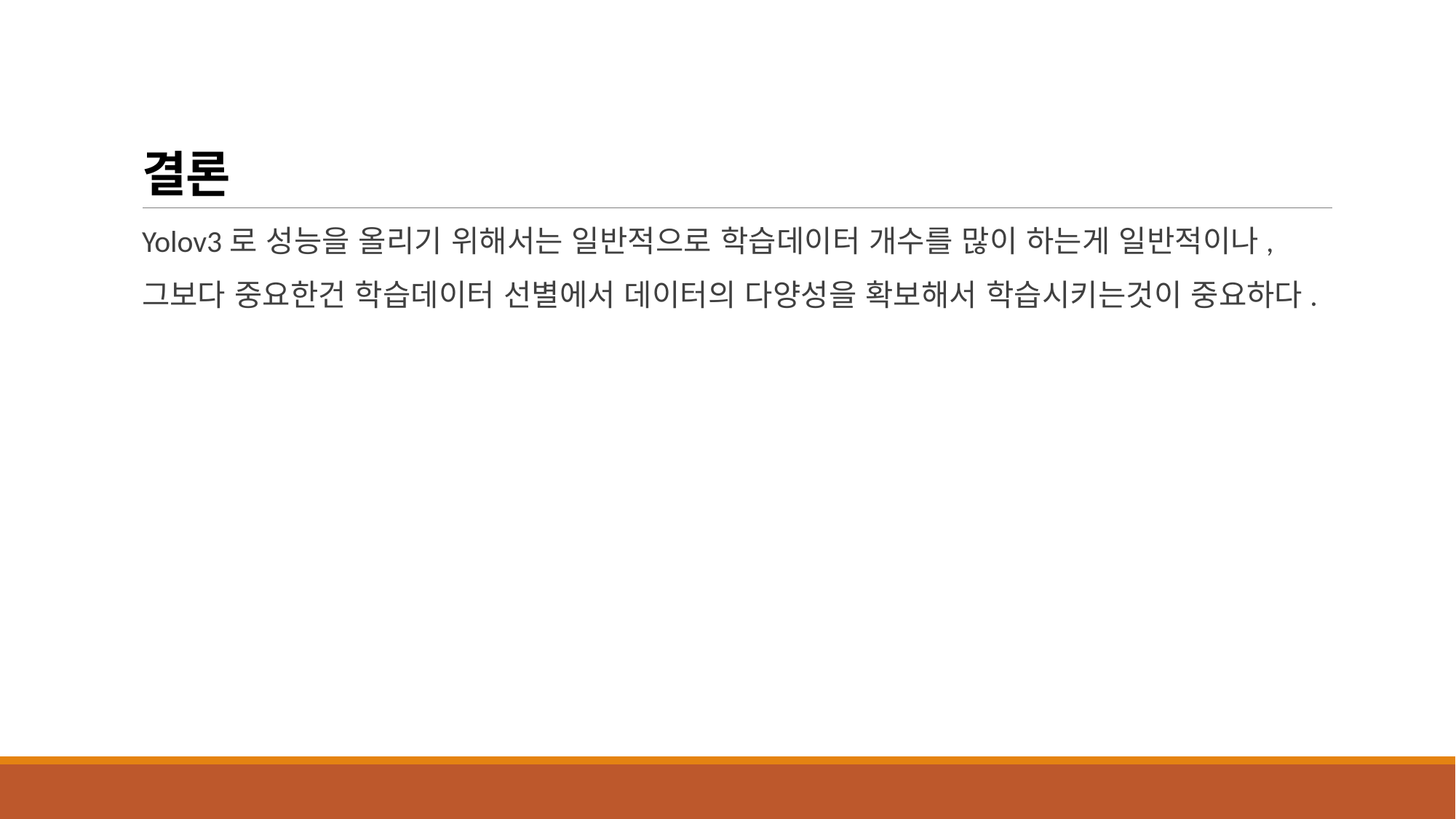

# 결론
Yolov3로 성능을 올리기 위해서는 일반적으로 학습데이터 개수를 많이 하는게 일반적이나,
그보다 중요한건 학습데이터 선별에서 데이터의 다양성을 확보해서 학습시키는것이 중요하다.